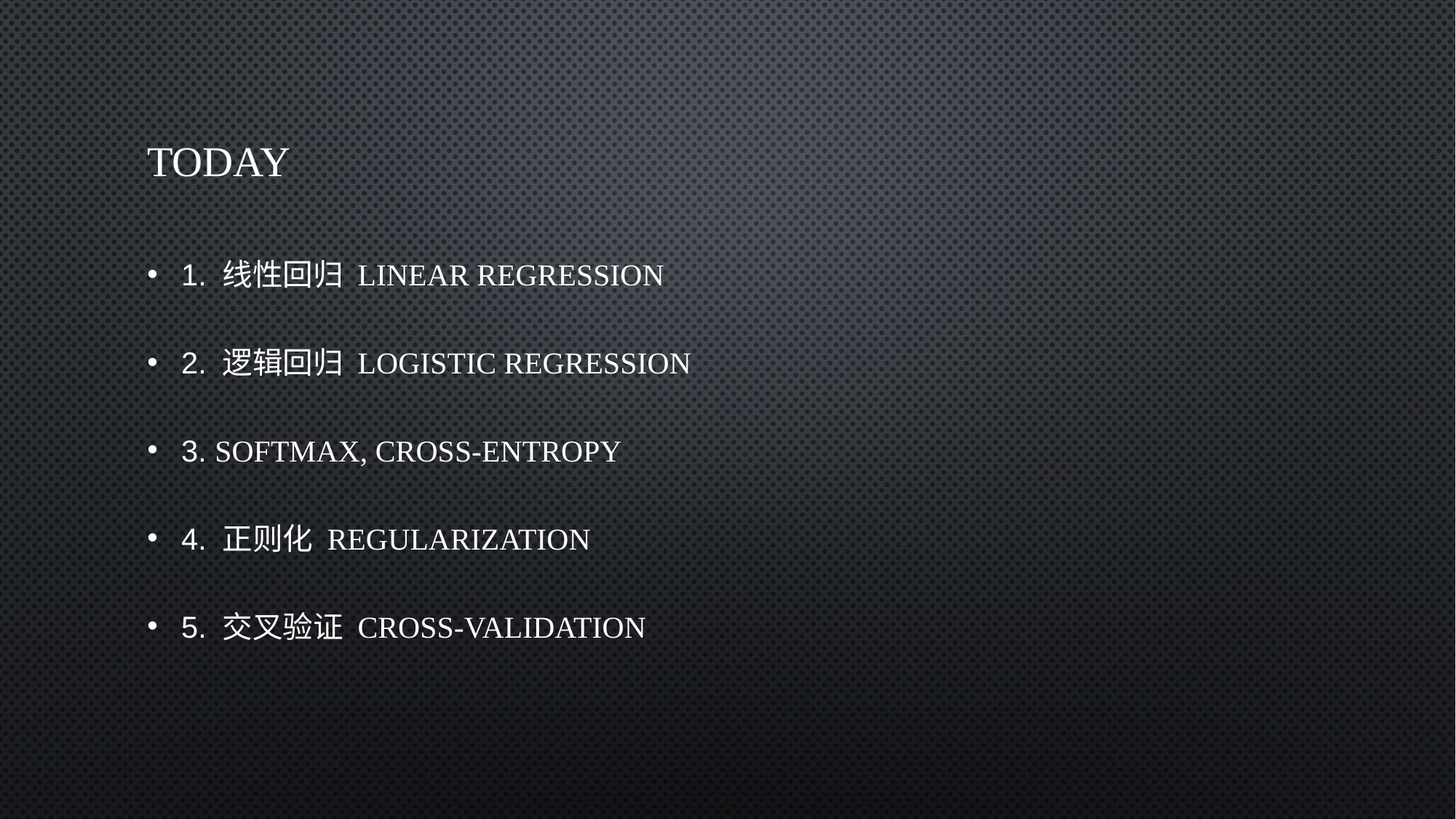

# today
1. 线性回归 linear regression
2. 逻辑回归 logistic regression
3. softmax, cross-entropy
4. 正则化 regularization
5. 交叉验证 cross-validation